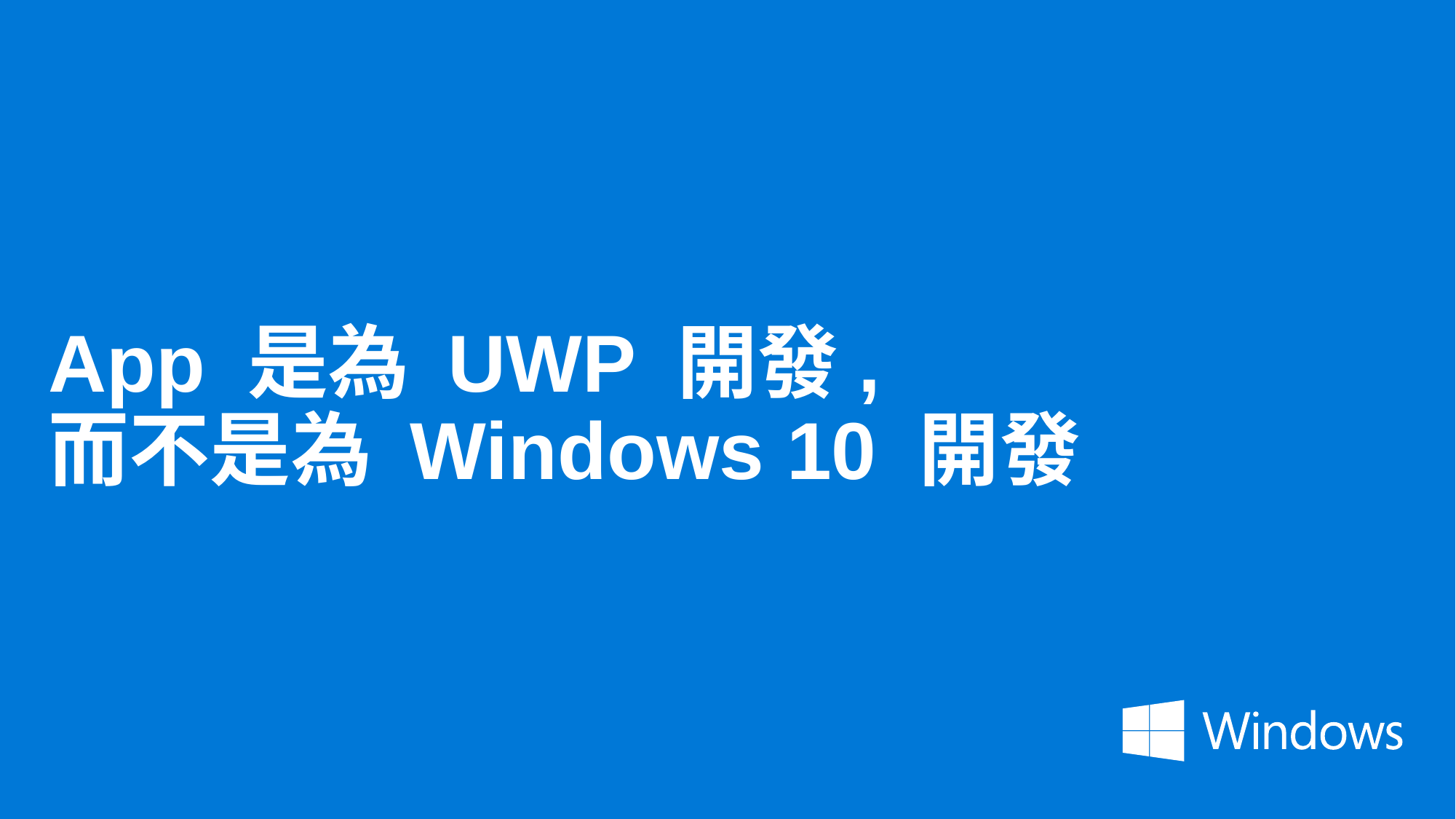

# App 是為 UWP 開發, 而不是為 Windows 10 開發